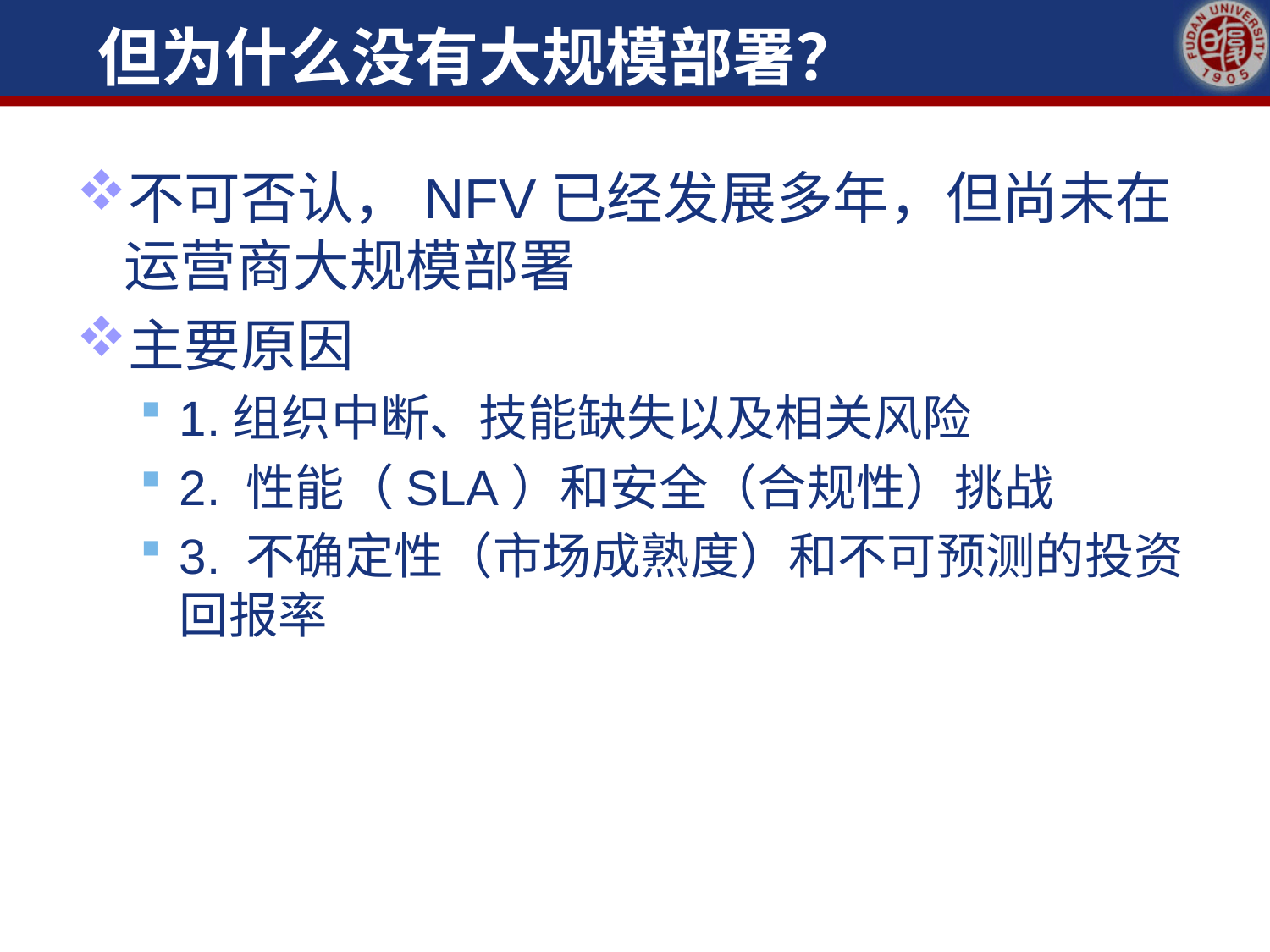

# 但为什么没有大规模部署？
不可否认，NFV已经发展多年，但尚未在运营商大规模部署
主要原因
1.组织中断、技能缺失以及相关风险
2. 性能（SLA）和安全（合规性）挑战
3. 不确定性（市场成熟度）和不可预测的投资回报率